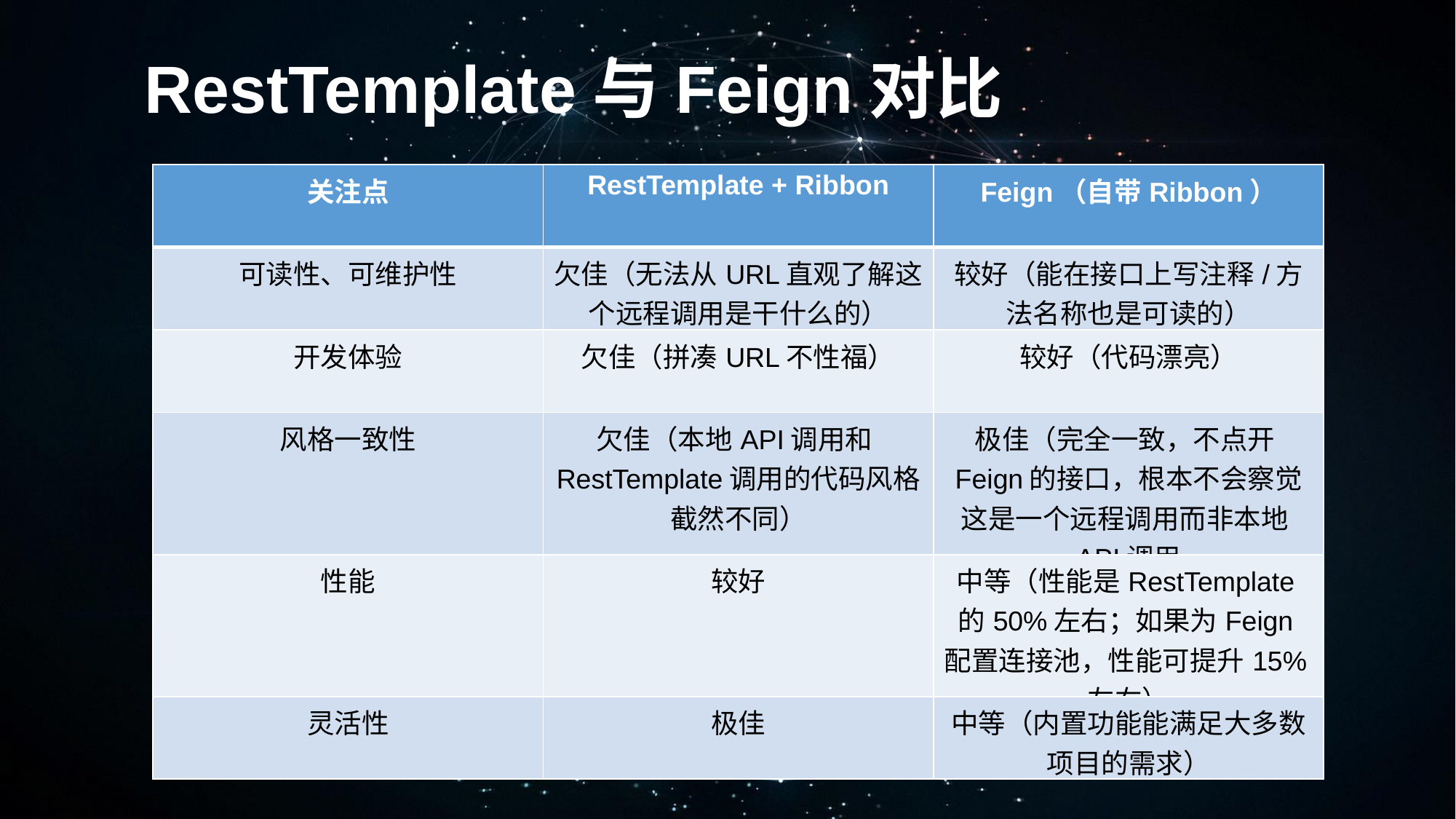

RestTemplate与Feign对比

| 关注点 | RestTemplate + Ribbon | Feign（自带Ribbon） |
| --- | --- | --- |
| 可读性、可维护性 | 欠佳（无法从URL直观了解这个远程调用是干什么的） | 较好（能在接口上写注释/方法名称也是可读的） |
| 开发体验 | 欠佳（拼凑URL不性福） | 较好（代码漂亮） |
| 风格一致性 | 欠佳（本地API调用和RestTemplate调用的代码风格截然不同） | 极佳（完全一致，不点开Feign的接口，根本不会察觉这是一个远程调用而非本地API调用 |
| 性能 | 较好 | 中等（性能是RestTemplate的50%左右；如果为Feign配置连接池，性能可提升15%左右） |
| 灵活性 | 极佳 | 中等（内置功能能满足大多数项目的需求） |